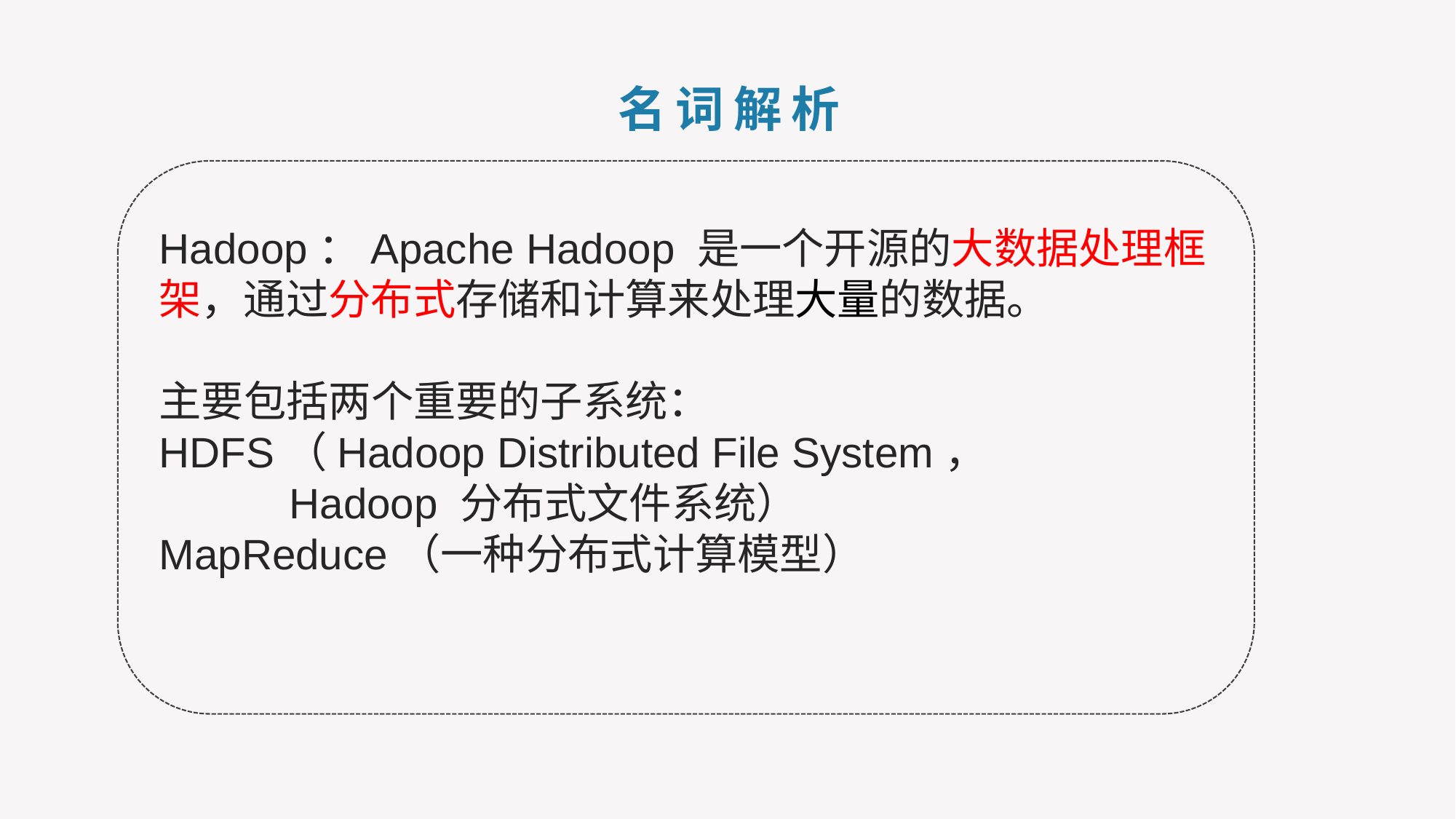

名词解析

Hadoop：Apache Hadoop 是一个开源的大数据处理框架，通过分布式存储和计算来处理大量的数据。

主要包括两个重要的子系统：
HDFS（Hadoop Distributed File System，
           Hadoop 分布式文件系统）
MapReduce（一种分布式计算模型）